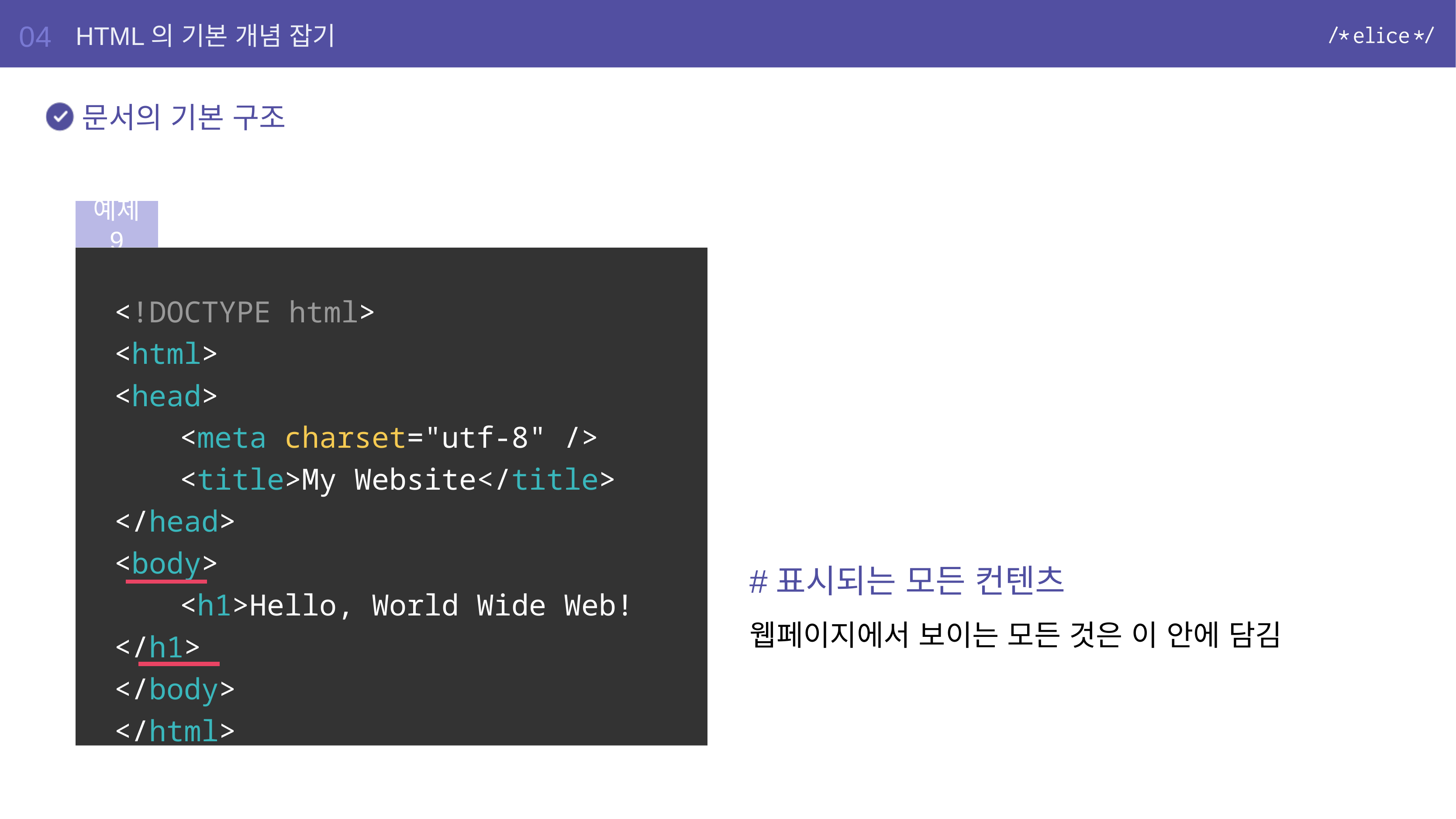

04
HTML의 기본 개념 잡기
문서의 기본 구조
예제 9
<!DOCTYPE html>
<html>
<head>
	<meta charset="utf-8" />
	<title>My Website</title>
</head>
<body>
	<h1>Hello, World Wide Web!</h1>
</body>
</html>
#표시되는 모든 컨텐츠
웹페이지에서 보이는 모든 것은 이 안에 담김